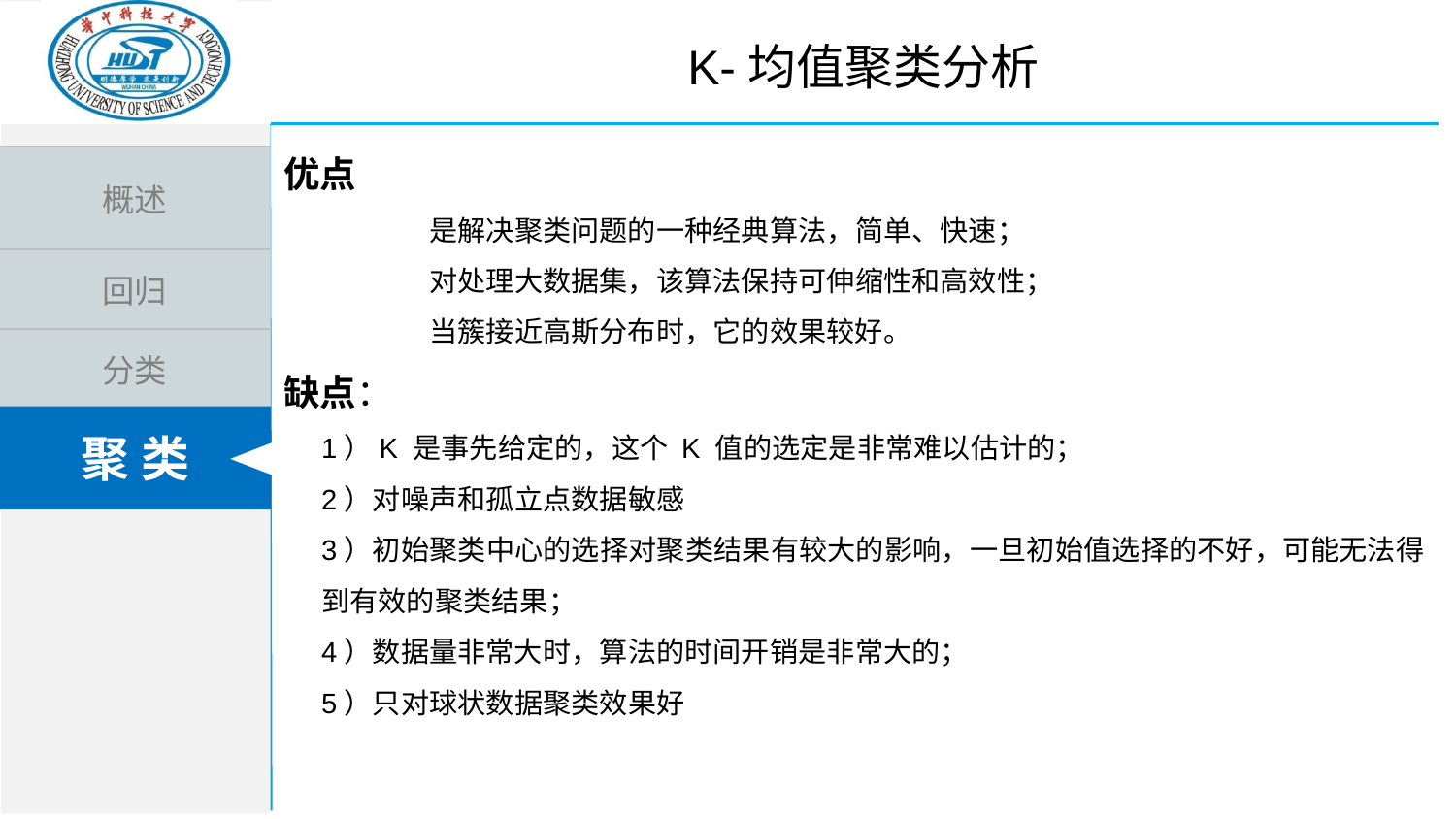

K-均值聚类分析

优点
是解决聚类问题的一种经典算法，简单、快速；
对处理大数据集，该算法保持可伸缩性和高效性；
当簇接近高斯分布时，它的效果较好。
缺点：
1）K 是事先给定的，这个 K 值的选定是非常难以估计的；
2）对噪声和孤立点数据敏感
3）初始聚类中心的选择对聚类结果有较大的影响，一旦初始值选择的不好，可能无法得到有效的聚类结果；
4）数据量非常大时，算法的时间开销是非常大的；
5）只对球状数据聚类效果好